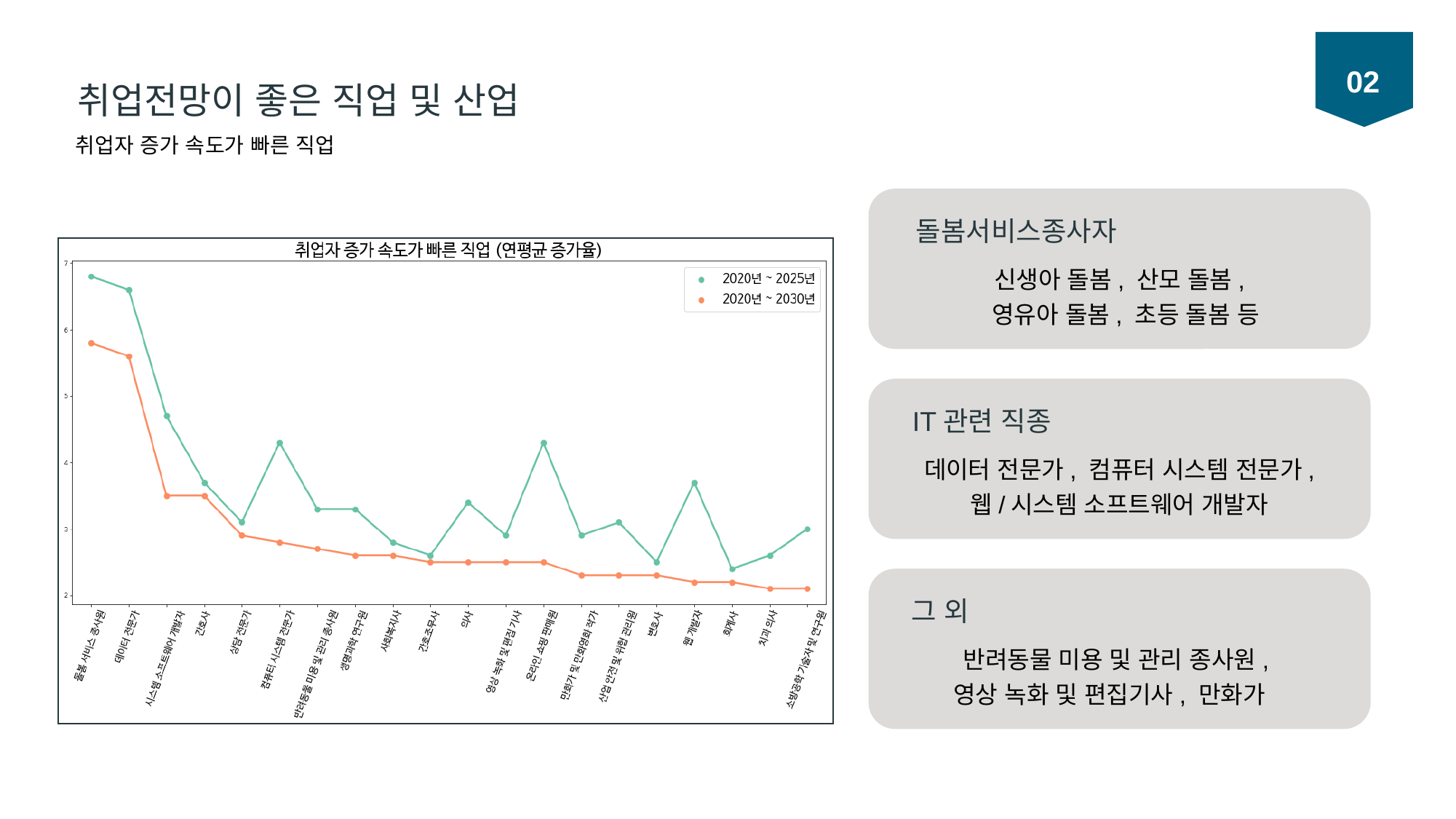

02
취업전망이 좋은 직업 및 산업
취업자 증가 속도가 빠른 직업

돌봄서비스종사자
신생아 돌봄, 산모 돌봄,
 영유아 돌봄, 초등 돌봄 등

IT관련 직종
데이터 전문가, 컴퓨터 시스템 전문가,
웹/시스템 소프트웨어 개발자

그 외
반려동물 미용 및 관리 종사원,
영상 녹화 및 편집기사, 만화가